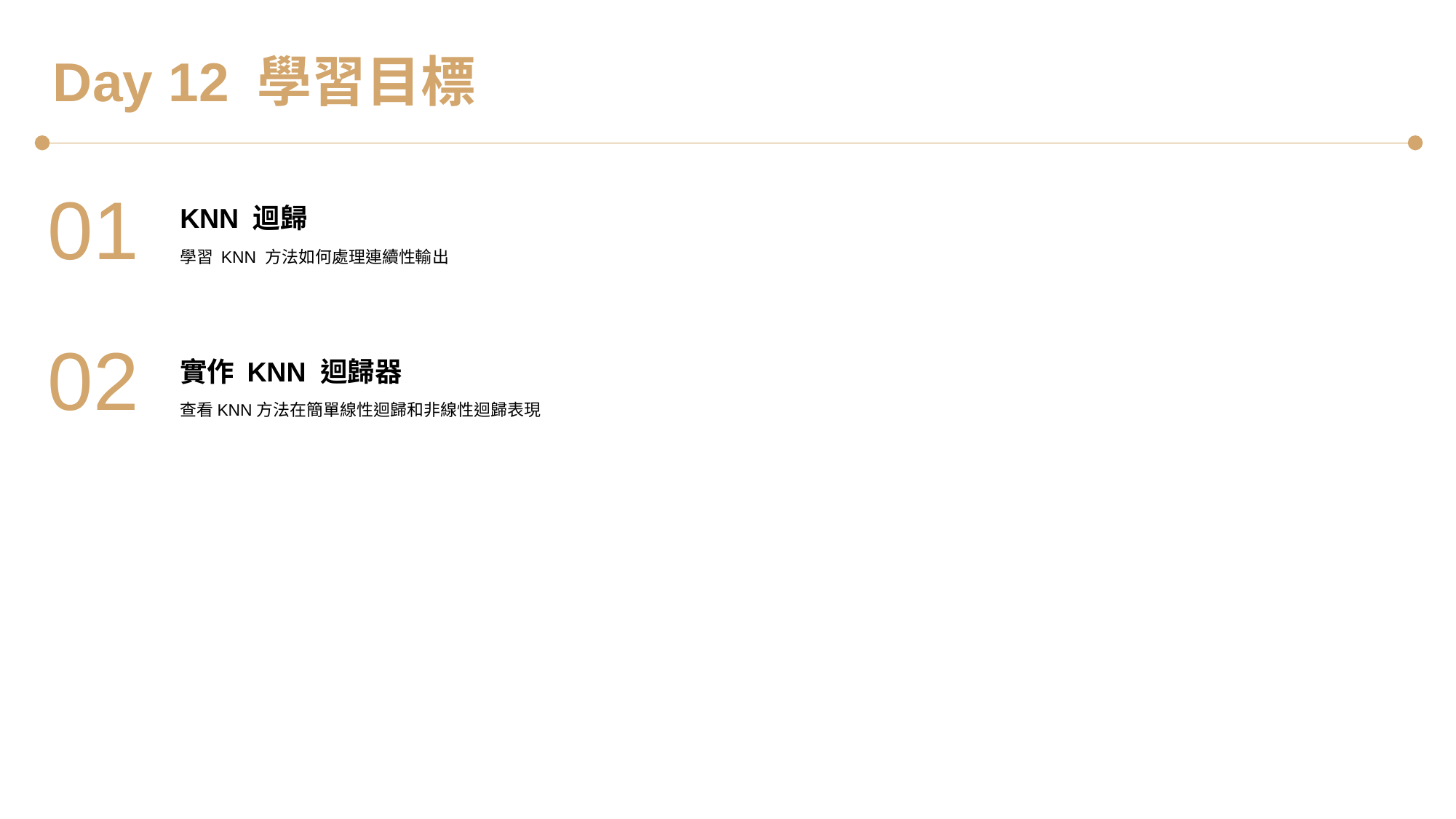

Day 12 學習目標
01
KNN 迴歸
學習 KNN 方法如何處理連續性輸出
02
實作 KNN 迴歸器
查看KNN方法在簡單線性迴歸和非線性迴歸表現